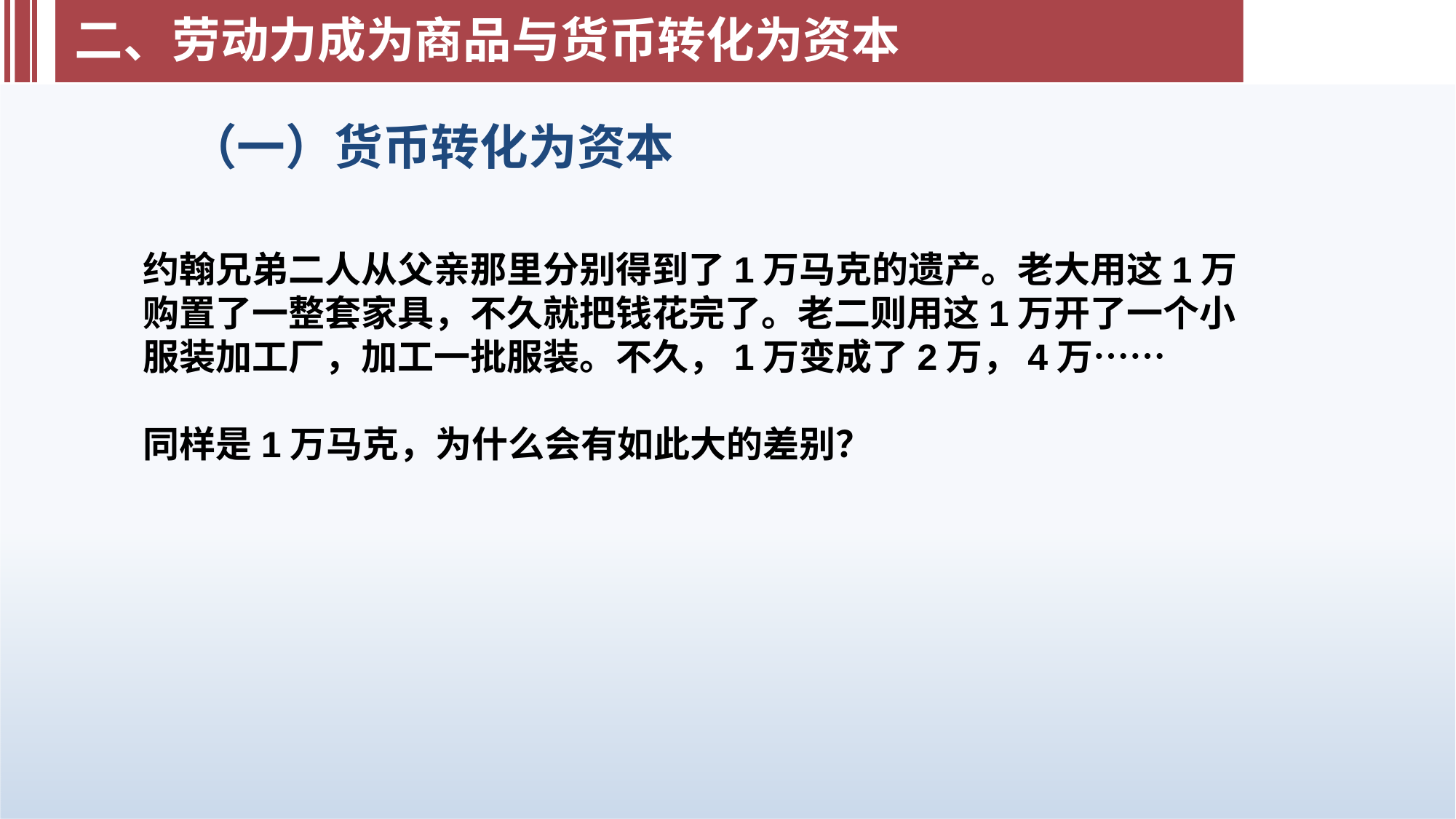

二、劳动力成为商品与货币转化为资本

（一）货币转化为资本
约翰兄弟二人从父亲那里分别得到了1万马克的遗产。老大用这1万购置了一整套家具，不久就把钱花完了。老二则用这1万开了一个小服装加工厂，加工一批服装。不久，1万变成了2万，4万……

同样是1万马克，为什么会有如此大的差别？